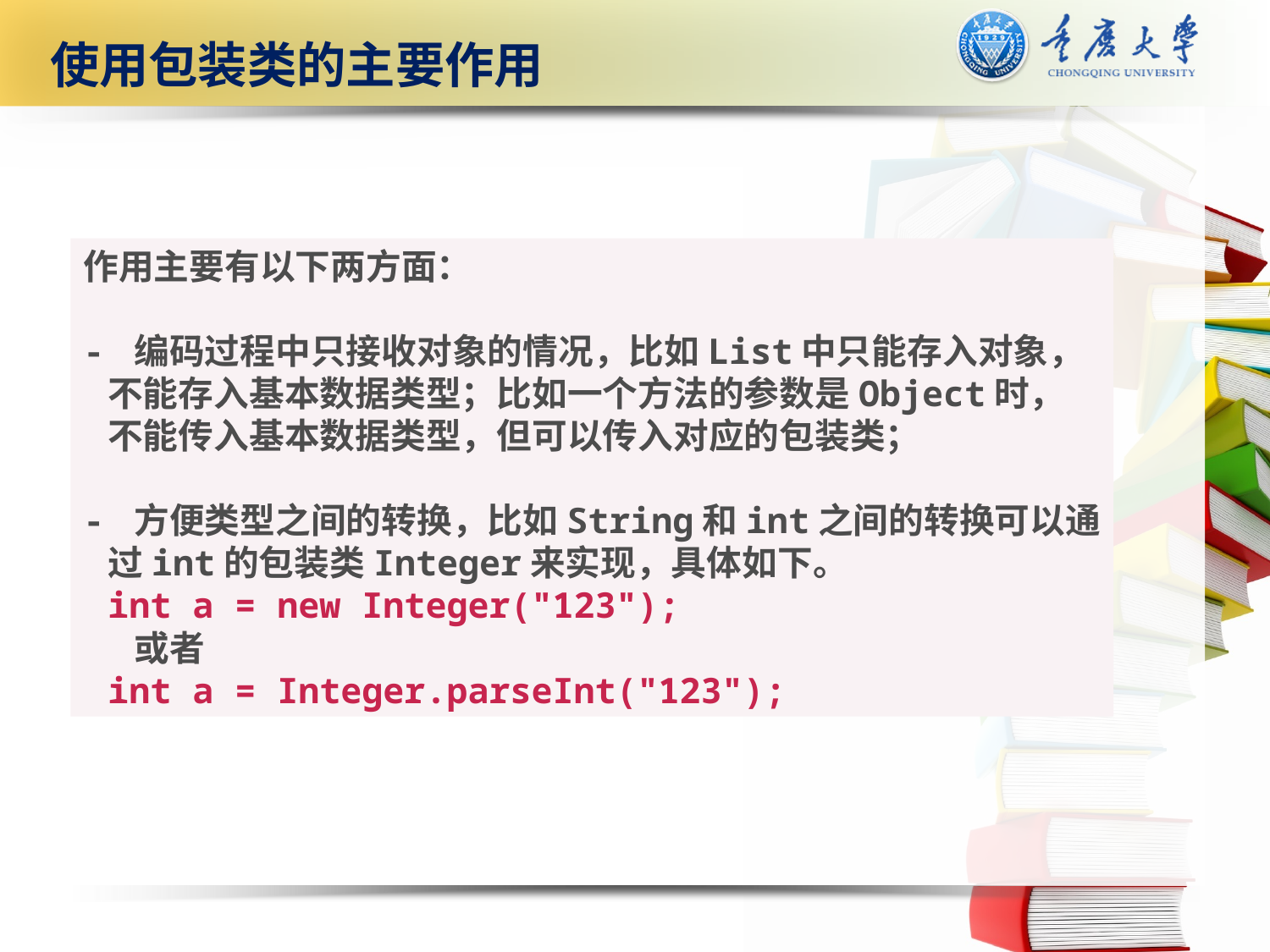

使用包装类的主要作用
作用主要有以下两方面：
- 编码过程中只接收对象的情况，比如List中只能存入对象，
  不能存入基本数据类型；比如一个方法的参数是Object时，
  不能传入基本数据类型，但可以传入对应的包装类；
- 方便类型之间的转换，比如String和int之间的转换可以通
  过int的包装类Integer来实现，具体如下。
  int a = new Integer("123");
  或者
  int a = Integer.parseInt("123");